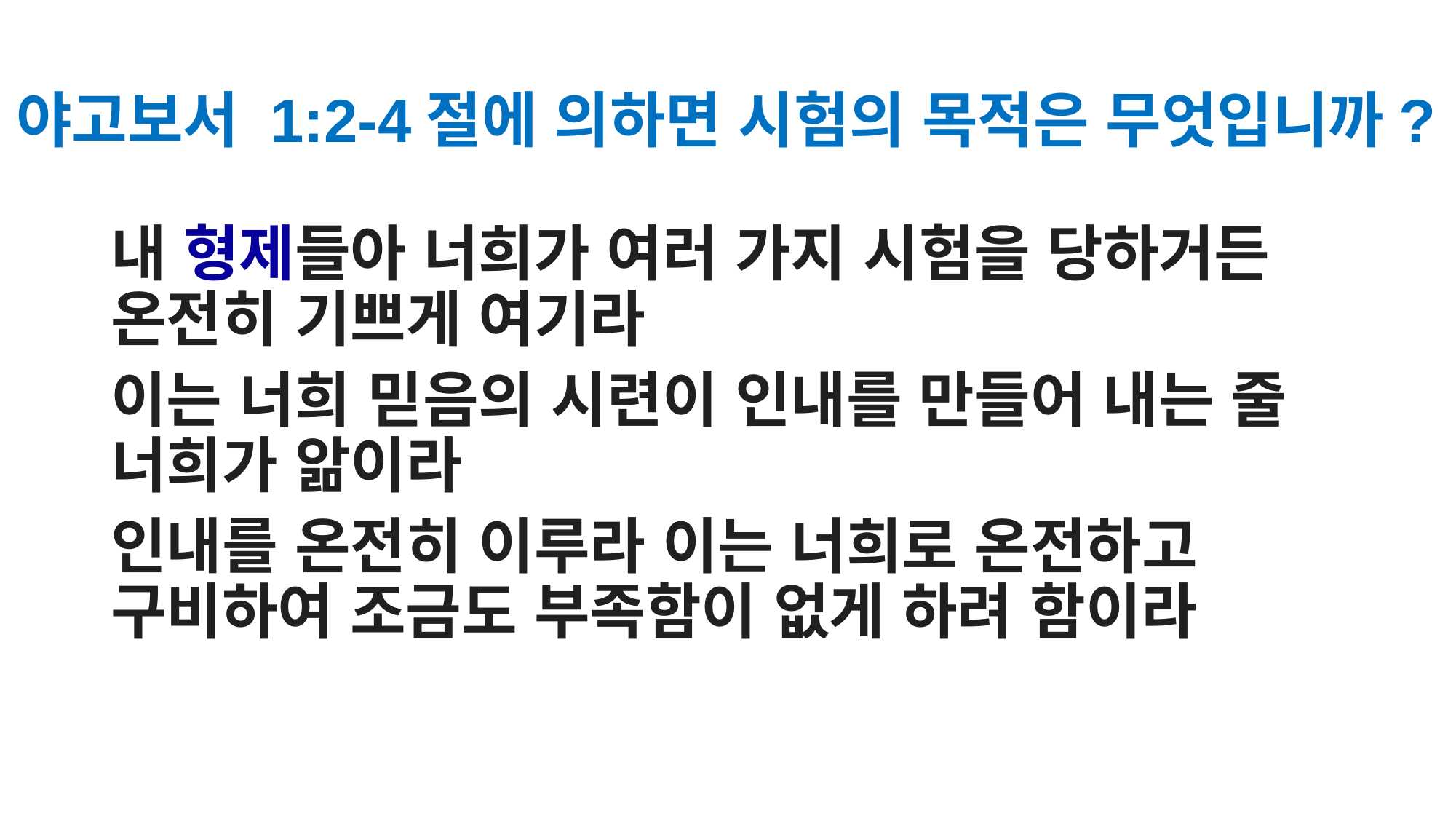

# 야고보서 1:2-4절에 의하면 시험의 목적은 무엇입니까?
내 형제들아 너희가 여러 가지 시험을 당하거든 온전히 기쁘게 여기라
이는 너희 믿음의 시련이 인내를 만들어 내는 줄 너희가 앎이라
인내를 온전히 이루라 이는 너희로 온전하고 구비하여 조금도 부족함이 없게 하려 함이라